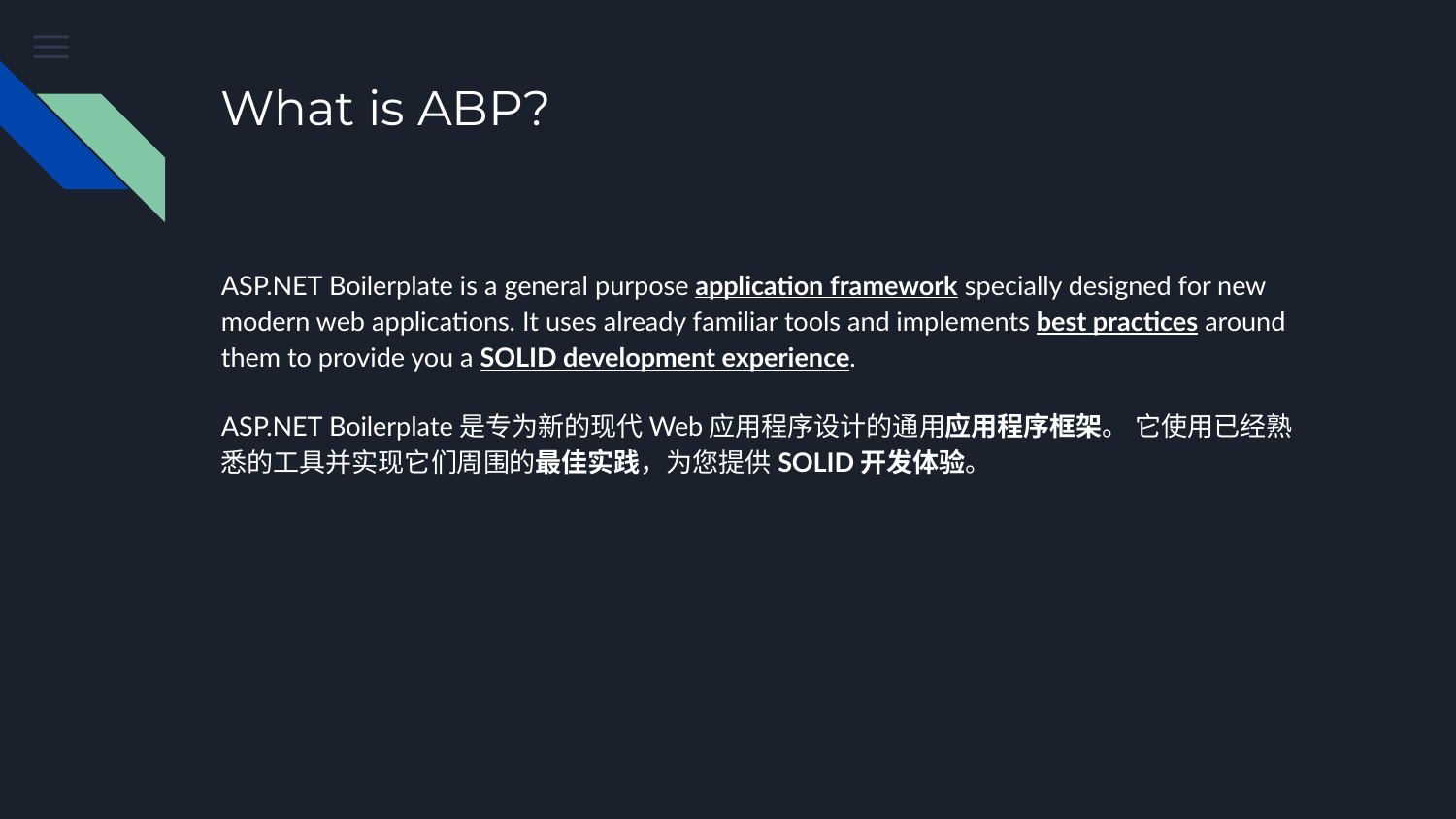

# What is ABP?
ASP.NET Boilerplate is a general purpose application framework specially designed for new modern web applications. It uses already familiar tools and implements best practices around them to provide you a SOLID development experience.
ASP.NET Boilerplate是专为新的现代Web应用程序设计的通用应用程序框架。 它使用已经熟悉的工具并实现它们周围的最佳实践，为您提供SOLID开发体验。